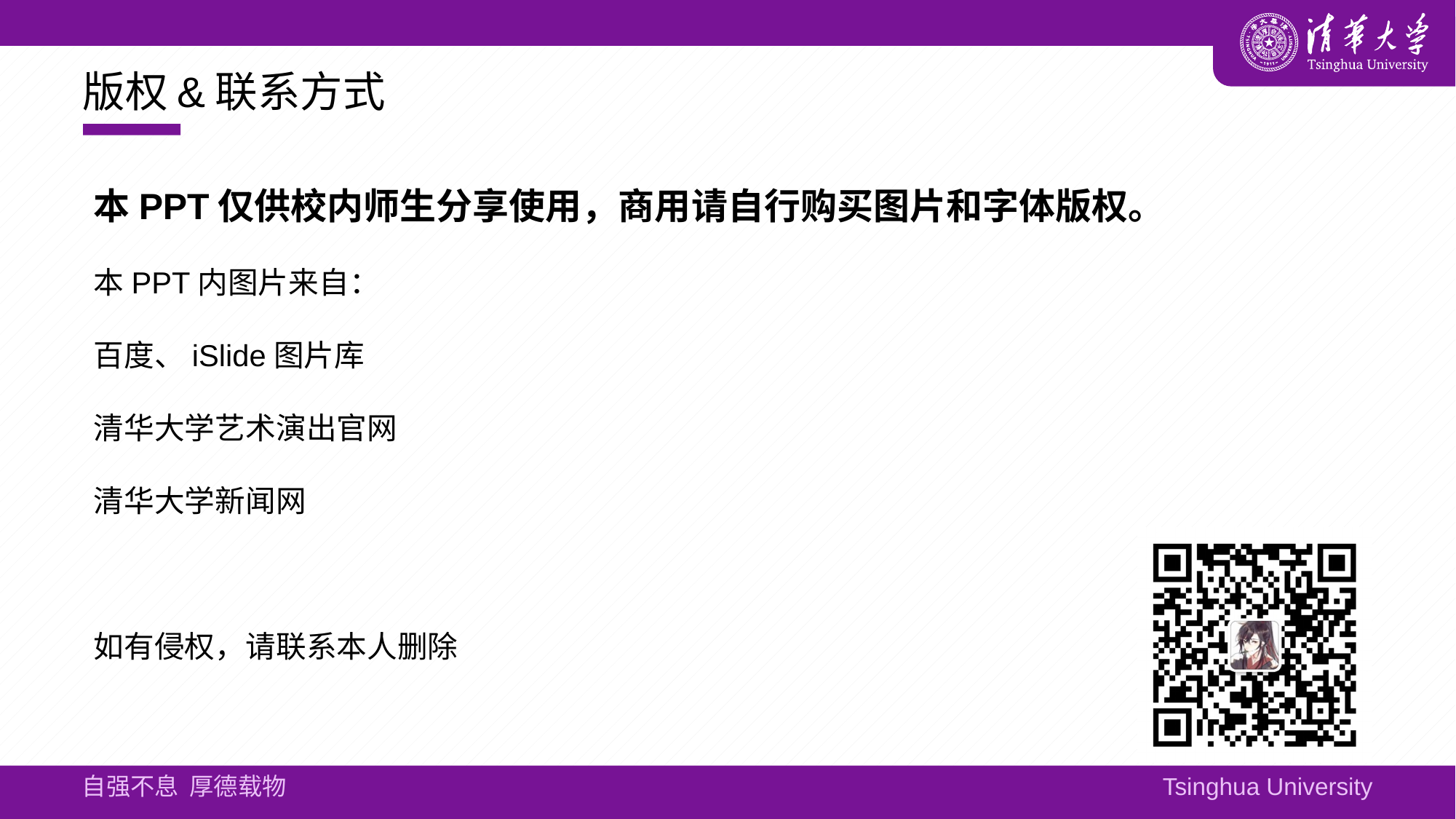

# 版权&联系方式
本PPT仅供校内师生分享使用，商用请自行购买图片和字体版权。
本PPT内图片来自：
百度、iSlide图片库
清华大学艺术演出官网
清华大学新闻网

如有侵权，请联系本人删除